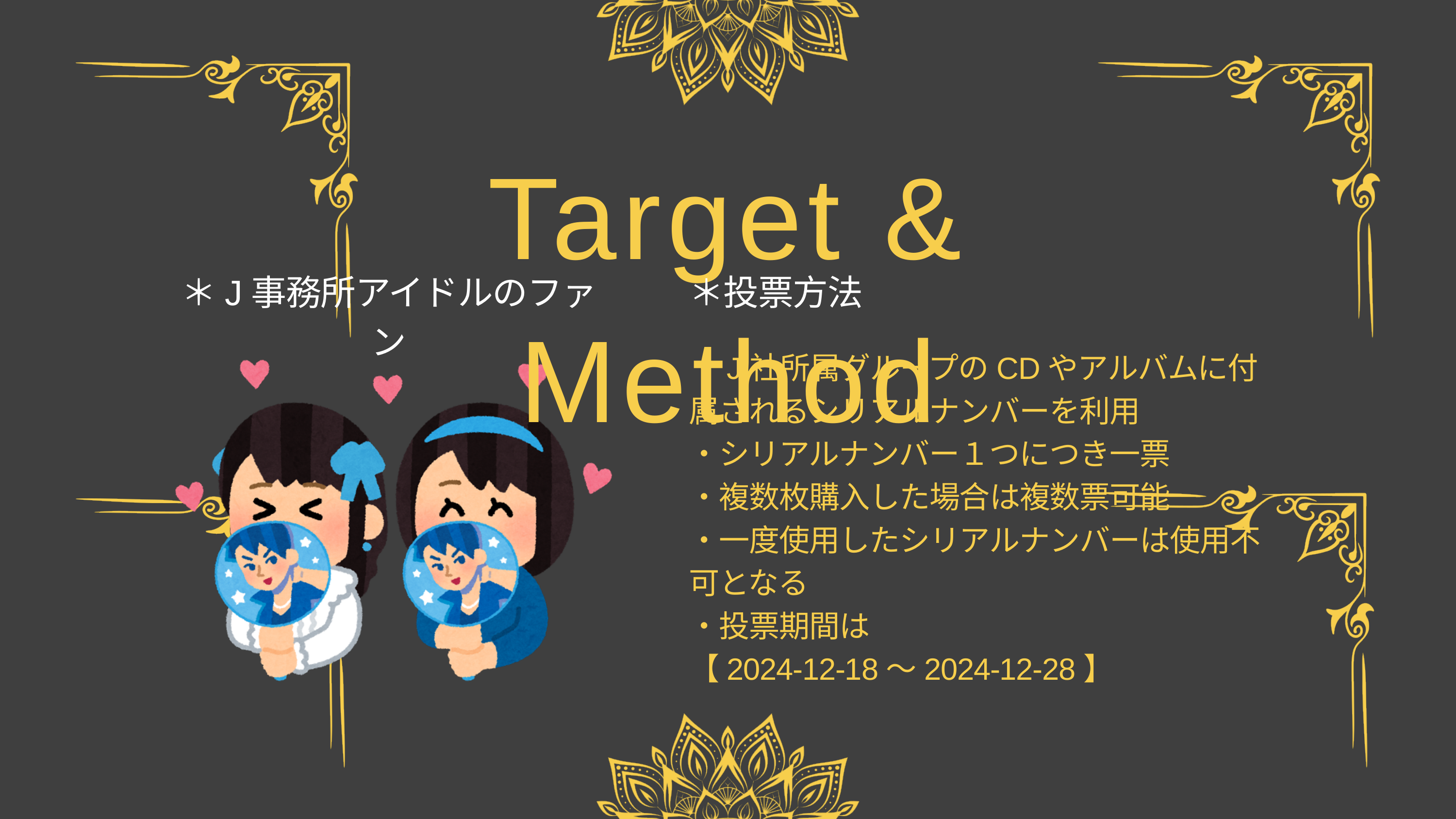

Target & Method
＊J事務所アイドルのファン
＊投票方法

・J社所属グループのCDやアルバムに付属されるシリアルナンバーを利用
・シリアルナンバー１つにつき一票
・複数枚購入した場合は複数票可能
・一度使用したシリアルナンバーは使用不可となる
・投票期間は
【2024-12-18～2024-12-28】